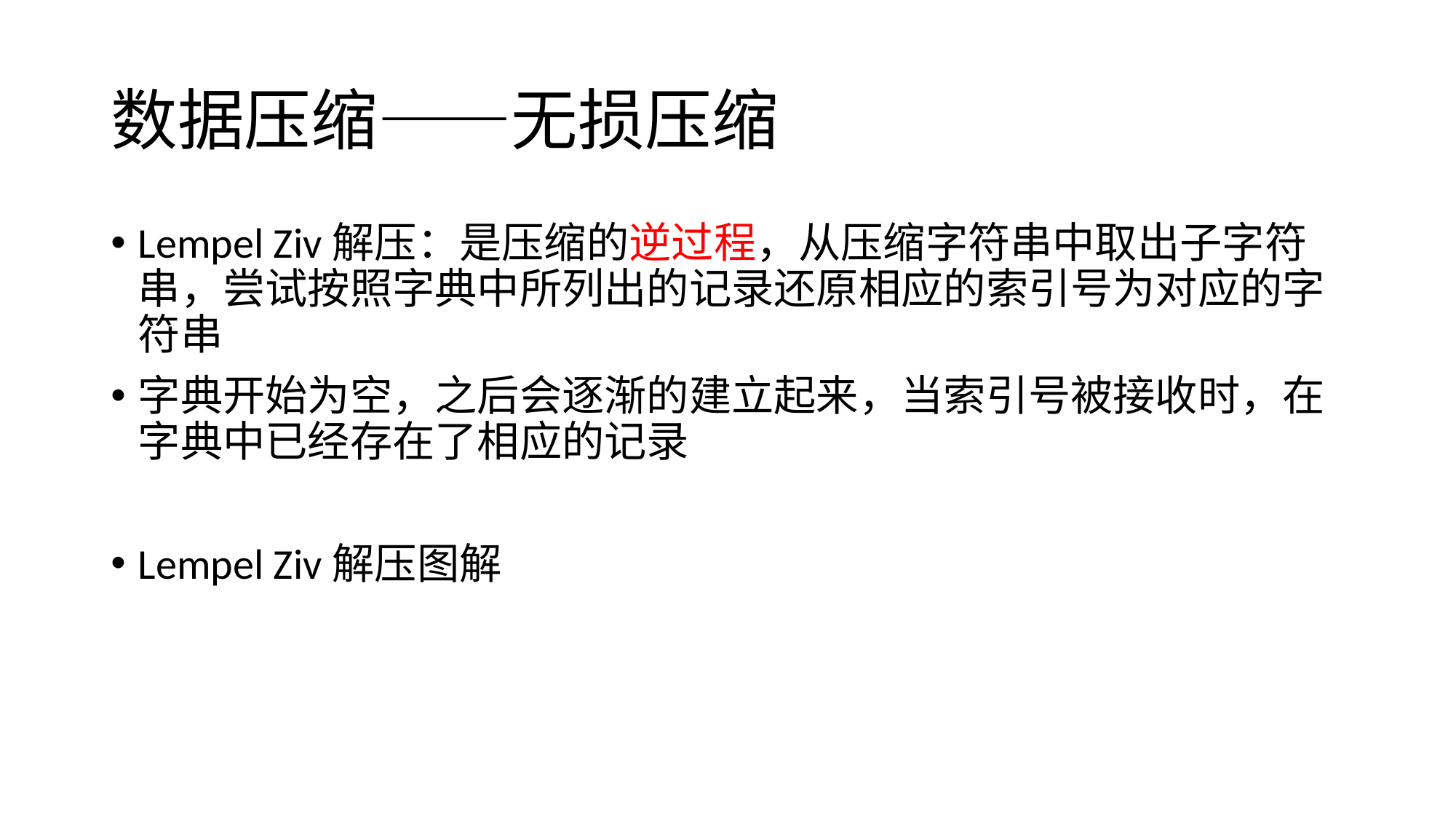

# 数据压缩——无损压缩
Lempel Ziv解压：是压缩的逆过程，从压缩字符串中取出子字符串，尝试按照字典中所列出的记录还原相应的索引号为对应的字符串
字典开始为空，之后会逐渐的建立起来，当索引号被接收时，在字典中已经存在了相应的记录

Lempel Ziv解压图解